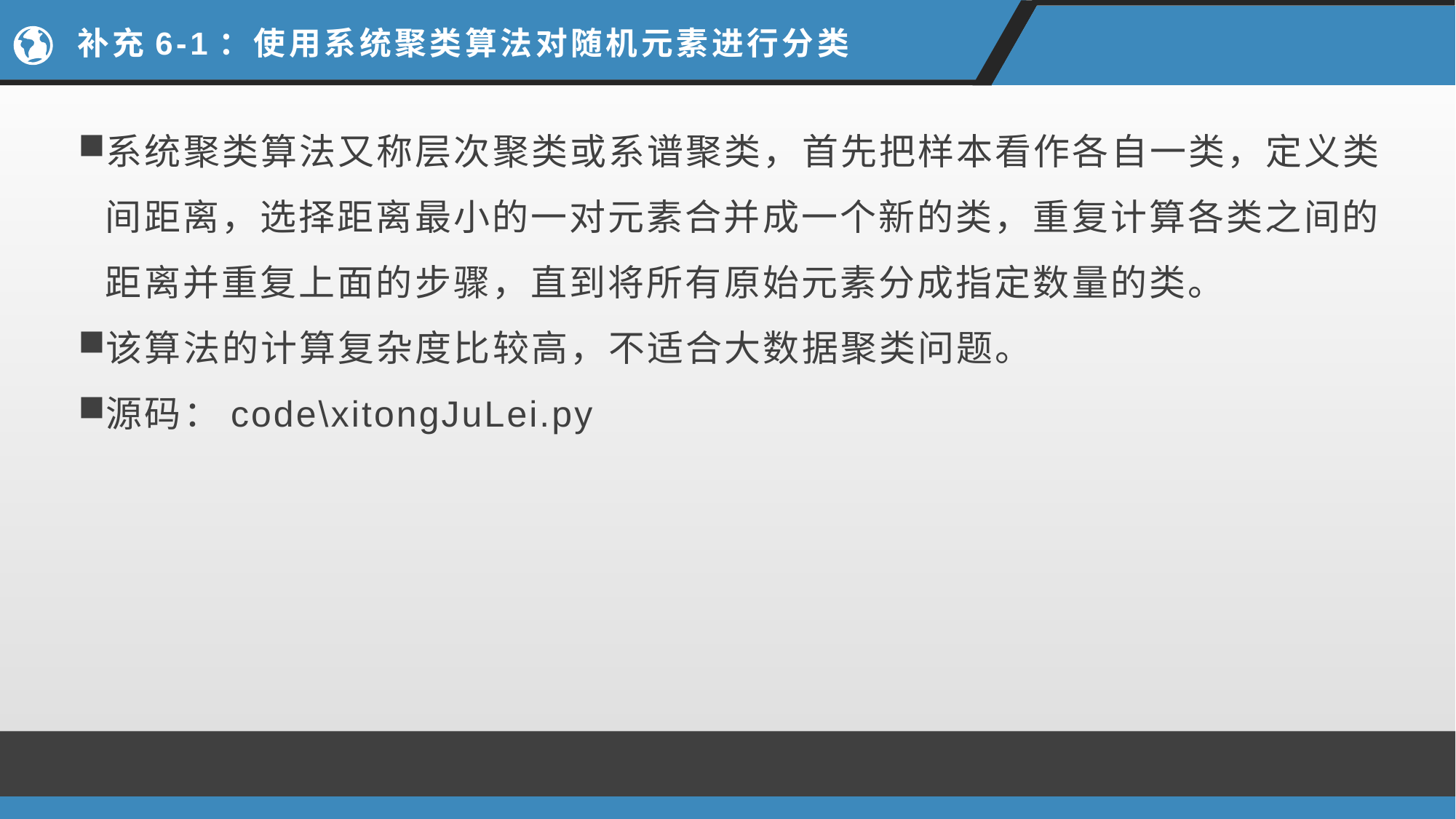

# 补充6-1：使用系统聚类算法对随机元素进行分类

系统聚类算法又称层次聚类或系谱聚类，首先把样本看作各自一类，定义类间距离，选择距离最小的一对元素合并成一个新的类，重复计算各类之间的距离并重复上面的步骤，直到将所有原始元素分成指定数量的类。
该算法的计算复杂度比较高，不适合大数据聚类问题。
源码：code\xitongJuLei.py